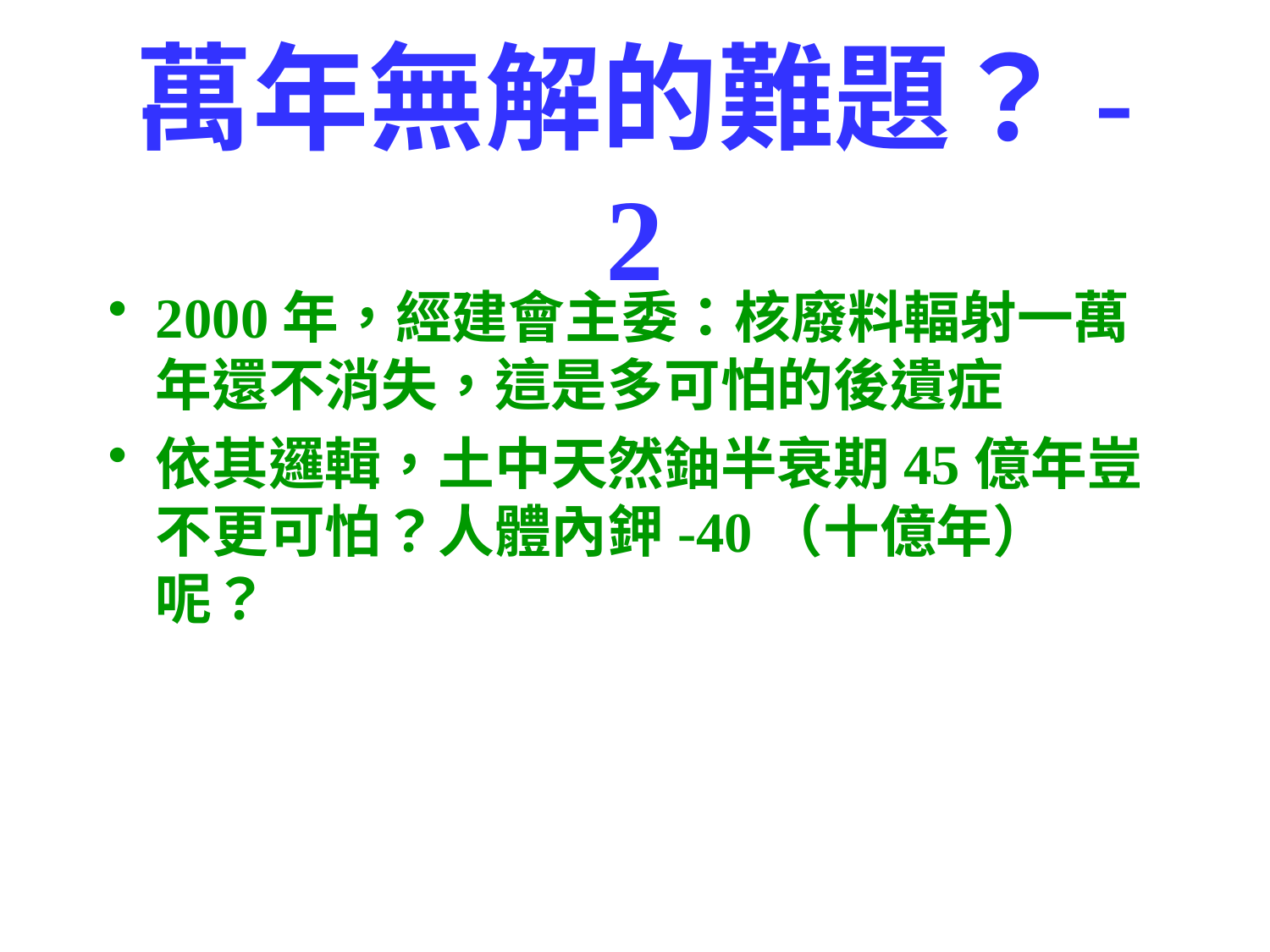

# 萬年無解的難題？-2
2000年，經建會主委：核廢料輻射一萬年還不消失，這是多可怕的後遺症
依其邏輯，土中天然鈾半衰期45億年豈不更可怕？人體內鉀-40（十億年）呢？